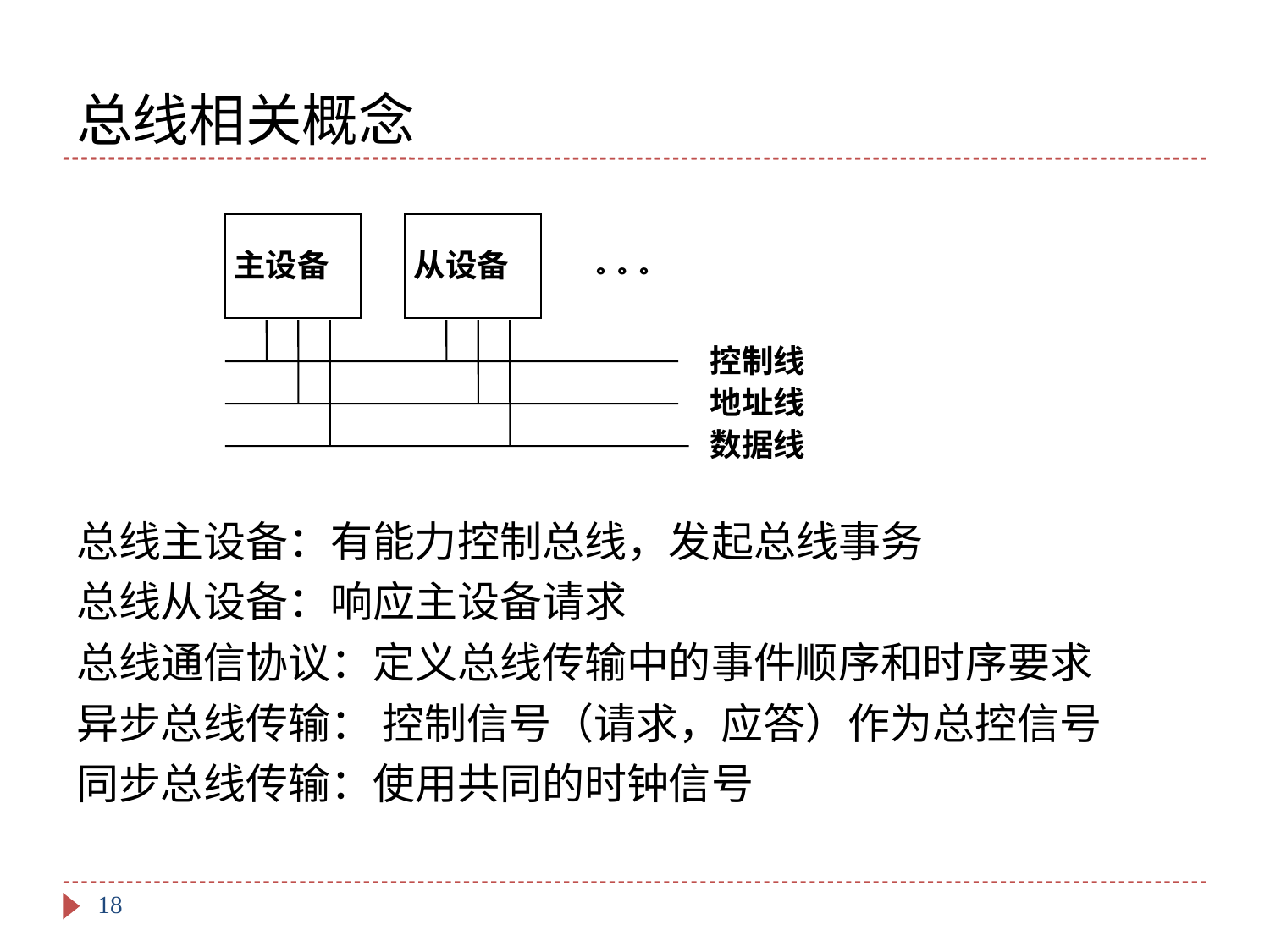

# 总线相关概念

主设备
从设备
° ° °

控制线

地址线

数据线

总线主设备：有能力控制总线，发起总线事务
总线从设备：响应主设备请求
总线通信协议：定义总线传输中的事件顺序和时序要求
异步总线传输： 控制信号（请求，应答）作为总控信号
同步总线传输：使用共同的时钟信号
18